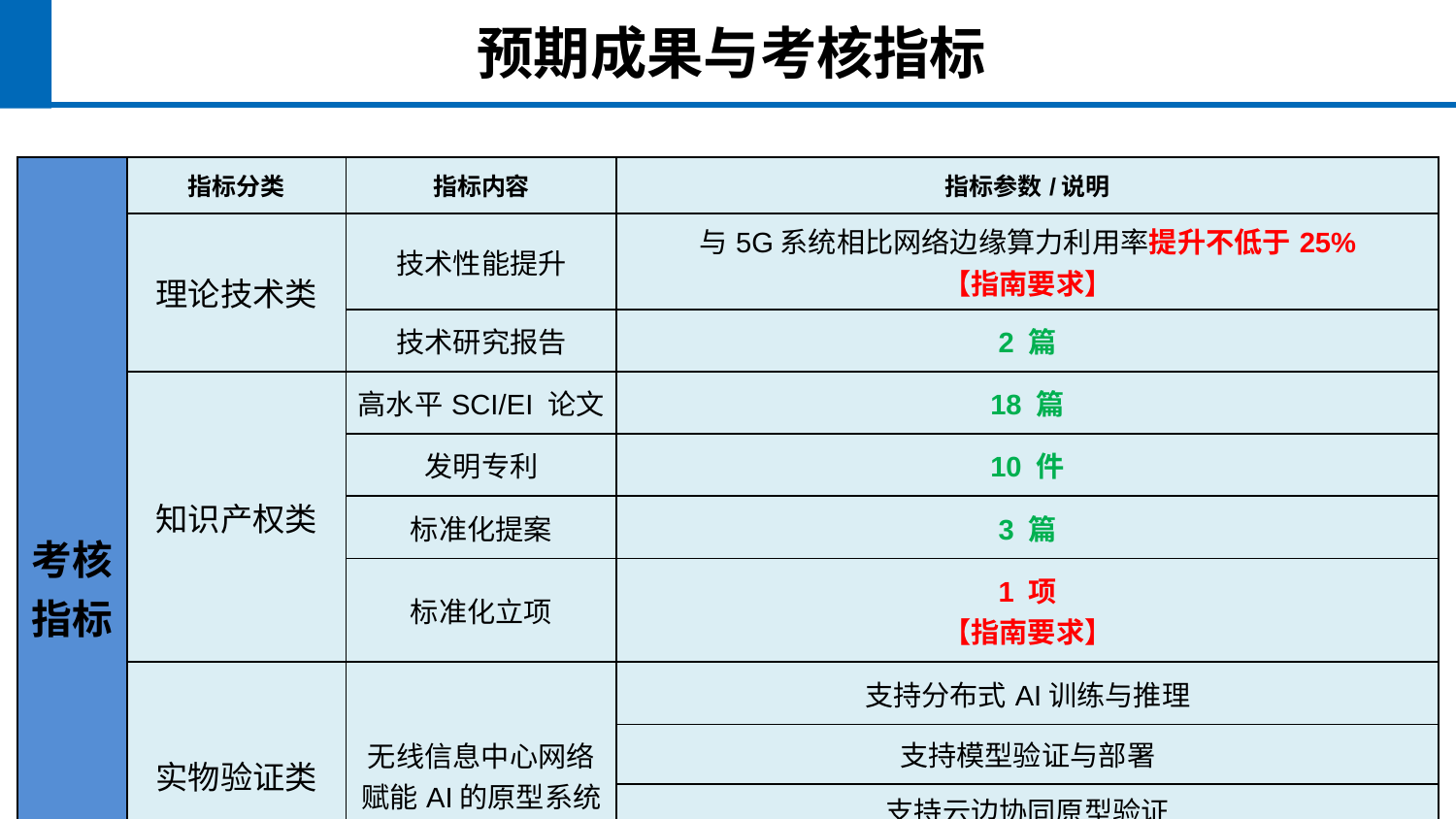

预期成果与考核指标
| 考核指标 | 指标分类 | 指标内容 | 指标参数/说明 |
| --- | --- | --- | --- |
|  | 理论技术类 | 技术性能提升 | 与5G系统相比网络边缘算力利用率提升不低于25% 【指南要求】 |
|  |  | 技术研究报告 | 2 篇 |
|  | 知识产权类 | 高水平SCI/EI 论文 | 18 篇 |
|  |  | 发明专利 | 10 件 |
|  |  | 标准化提案 | 3 篇 |
|  |  | 标准化立项 | 1 项 【指南要求】 |
|  | 实物验证类 | 无线信息中心网络 赋能AI的原型系统 | 支持分布式AI训练与推理 |
|  |  |  | 支持模型验证与部署 |
|  |  |  | 支持云边协同原型验证 |
|  |  |  | 测试验证网络覆盖面积不低于15万平方米 |
|  | 人才培养类 | 博士/硕士研究生 | 10名 |